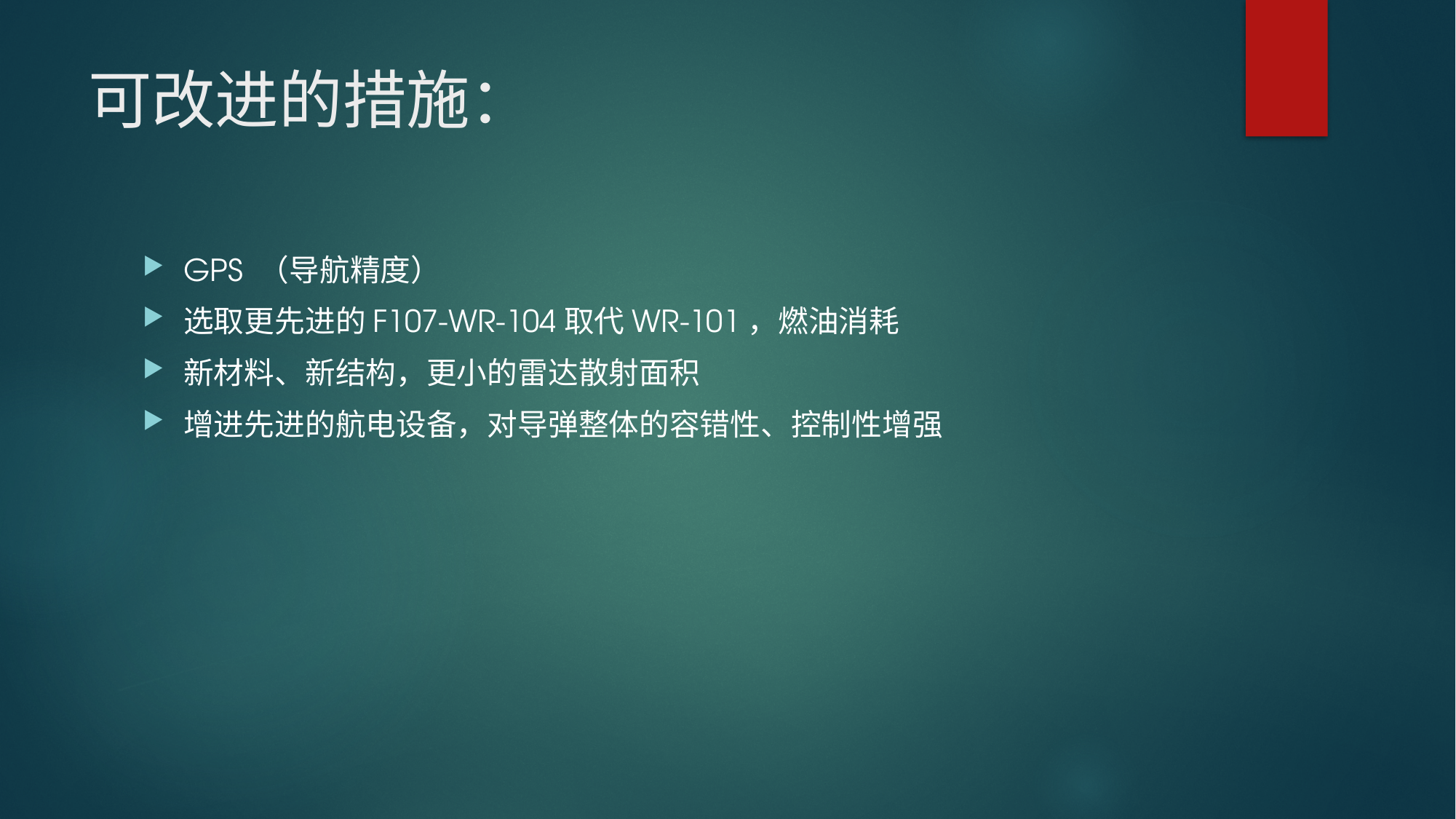

# 可改进的措施：
GPS （导航精度）
选取更先进的F107-WR-104取代WR-101，燃油消耗
新材料、新结构，更小的雷达散射面积
增进先进的航电设备，对导弹整体的容错性、控制性增强